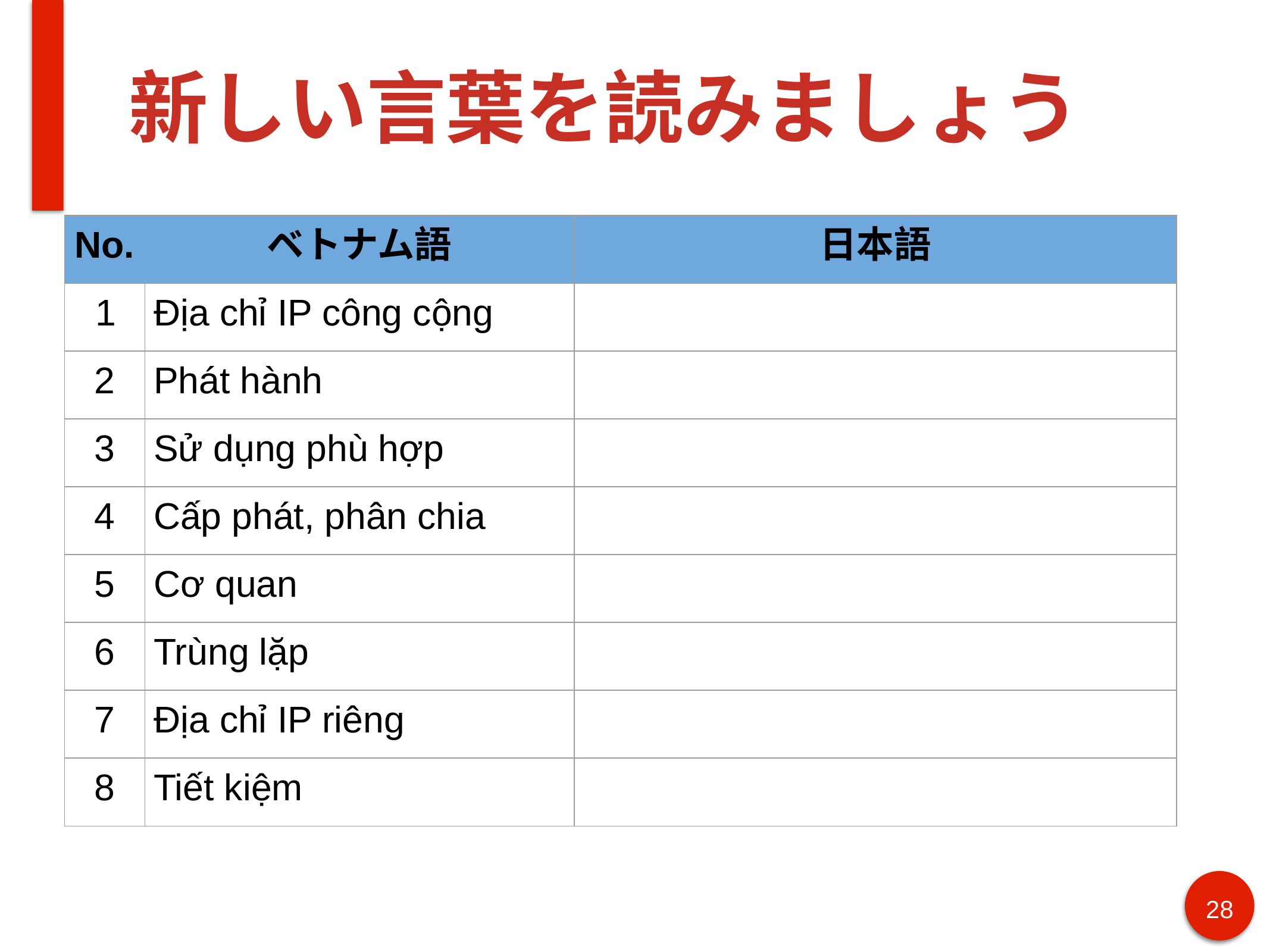

# 新しい言葉を読みましょう
| No. | ベトナム語 | 日本語 |
| --- | --- | --- |
| 1 | Địa chỉ IP công cộng |  |
| 2 | Phát hành |  |
| 3 | Sử dụng phù hợp |  |
| 4 | Cấp phát, phân chia |  |
| 5 | Cơ quan |  |
| 6 | Trùng lặp |  |
| 7 | Địa chỉ IP riêng |  |
| 8 | Tiết kiệm |  |
28